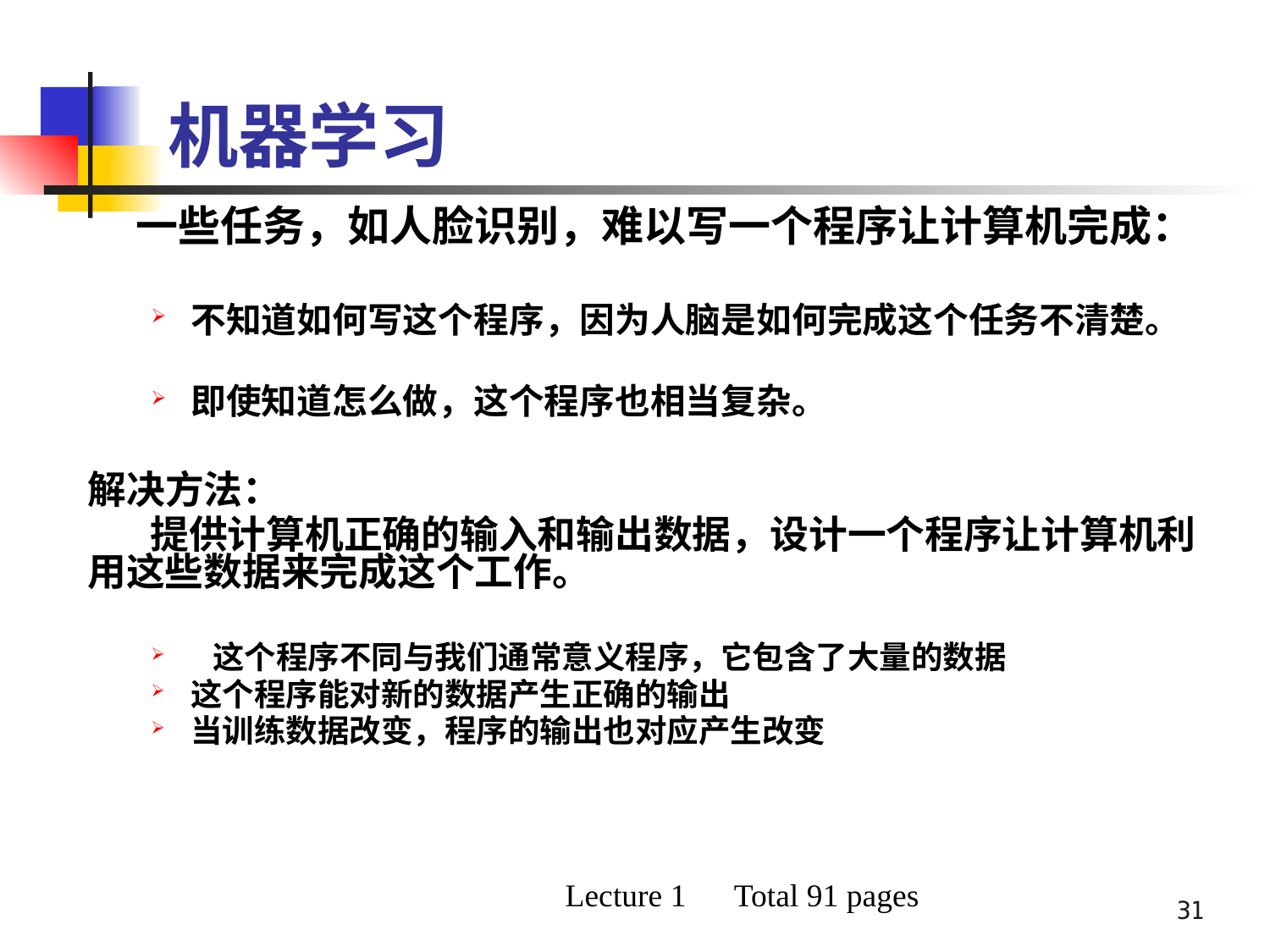

# 机器学习
    一些任务，如人脸识别，难以写一个程序让计算机完成：

不知道如何写这个程序，因为人脑是如何完成这个任务不清楚。

即使知道怎么做，这个程序也相当复杂。

解决方法：
      提供计算机正确的输入和输出数据，设计一个程序让计算机利用这些数据来完成这个工作。

  这个程序不同与我们通常意义程序，它包含了大量的数据
这个程序能对新的数据产生正确的输出
当训练数据改变，程序的输出也对应产生改变

31